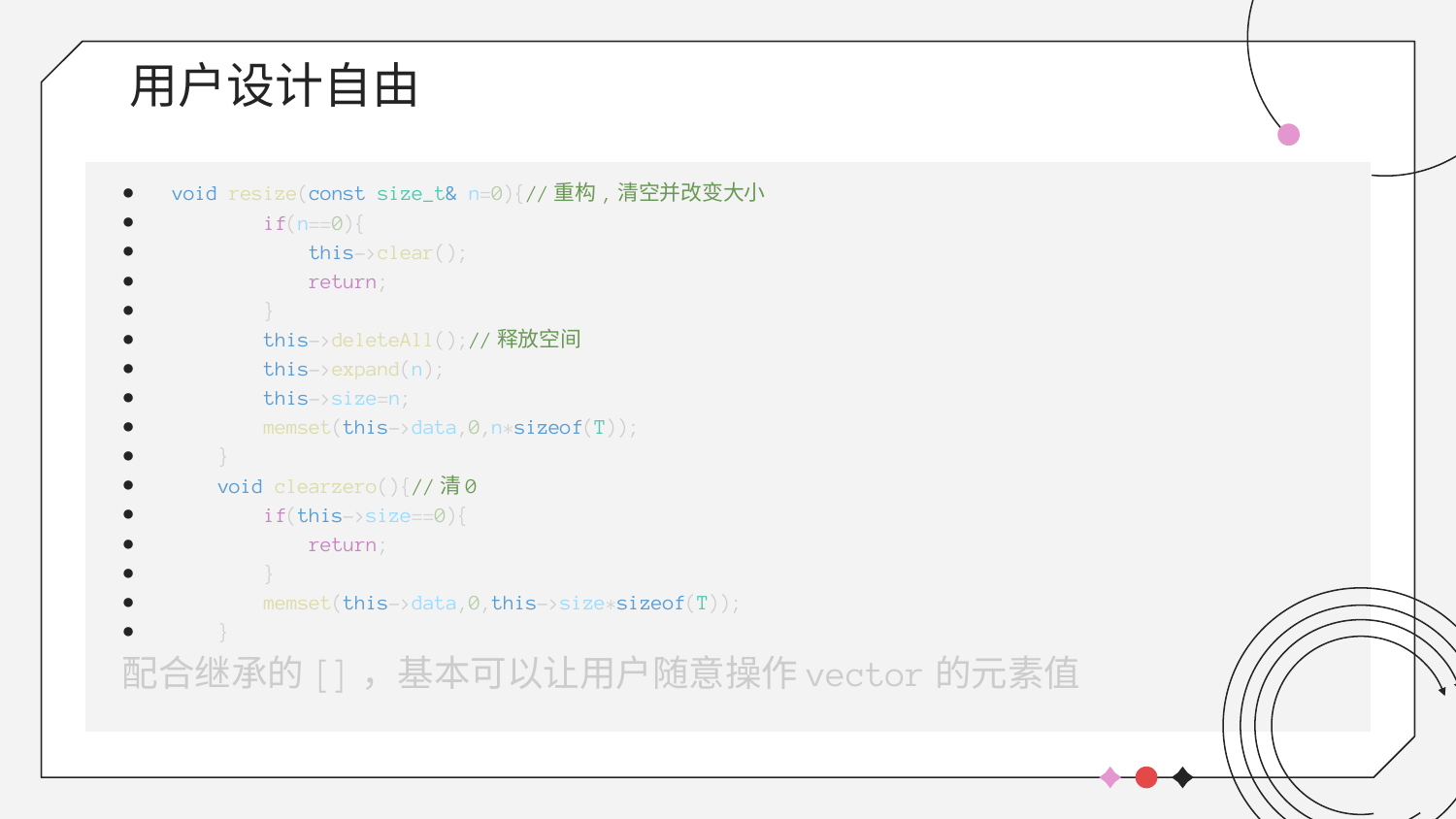

# 用户设计自由
void resize(const size_t& n=0){//重构,清空并改变大小
        if(n==0){
            this->clear();
            return;
        }
        this->deleteAll();//释放空间
        this->expand(n);
        this->size=n;
        memset(this->data,0,n*sizeof(T));
    }
    void clearzero(){//清0
        if(this->size==0){
            return;
        }
        memset(this->data,0,this->size*sizeof(T));
    }
配合继承的[]，基本可以让用户随意操作vector的元素值